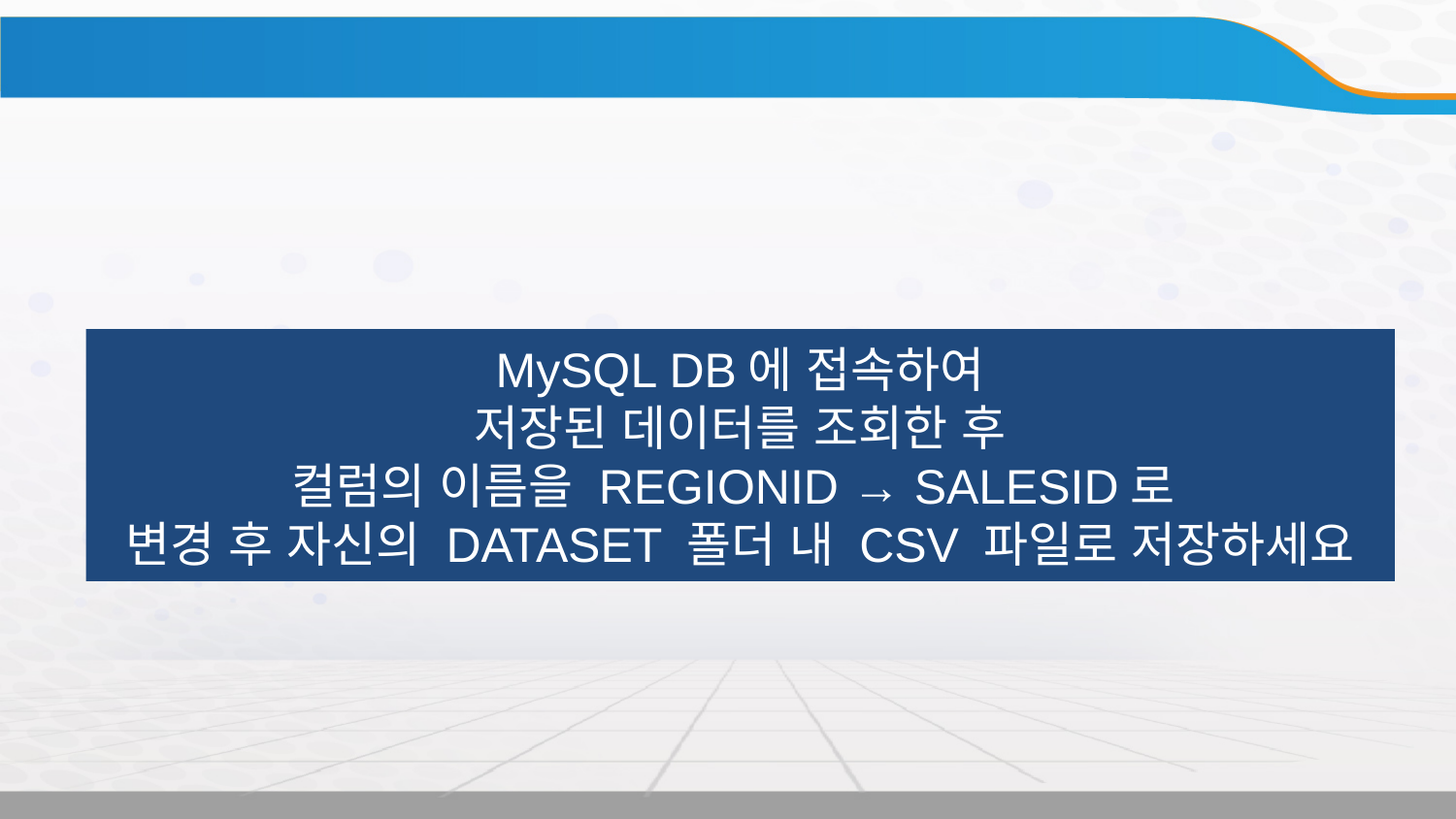

실습
MySQL DB에 접속하여
저장된 데이터를 조회한 후
컬럼의 이름을 REGIONID → SALESID로
변경 후 자신의 DATASET 폴더 내 CSV 파일로 저장하세요